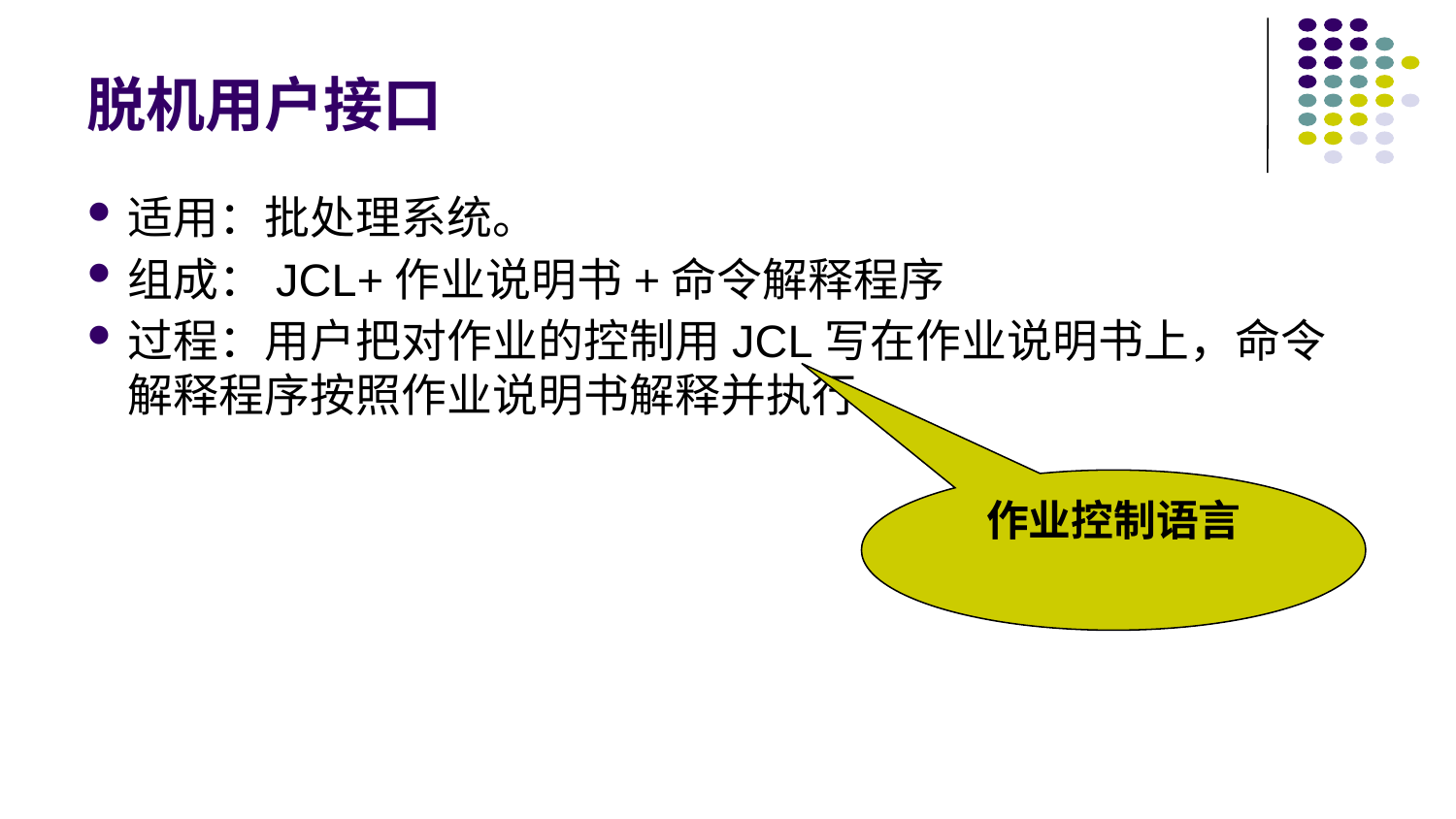

# 脱机用户接口
适用：批处理系统。
组成：JCL+作业说明书+命令解释程序
过程：用户把对作业的控制用JCL写在作业说明书上，命令解释程序按照作业说明书解释并执行。
作业控制语言
114